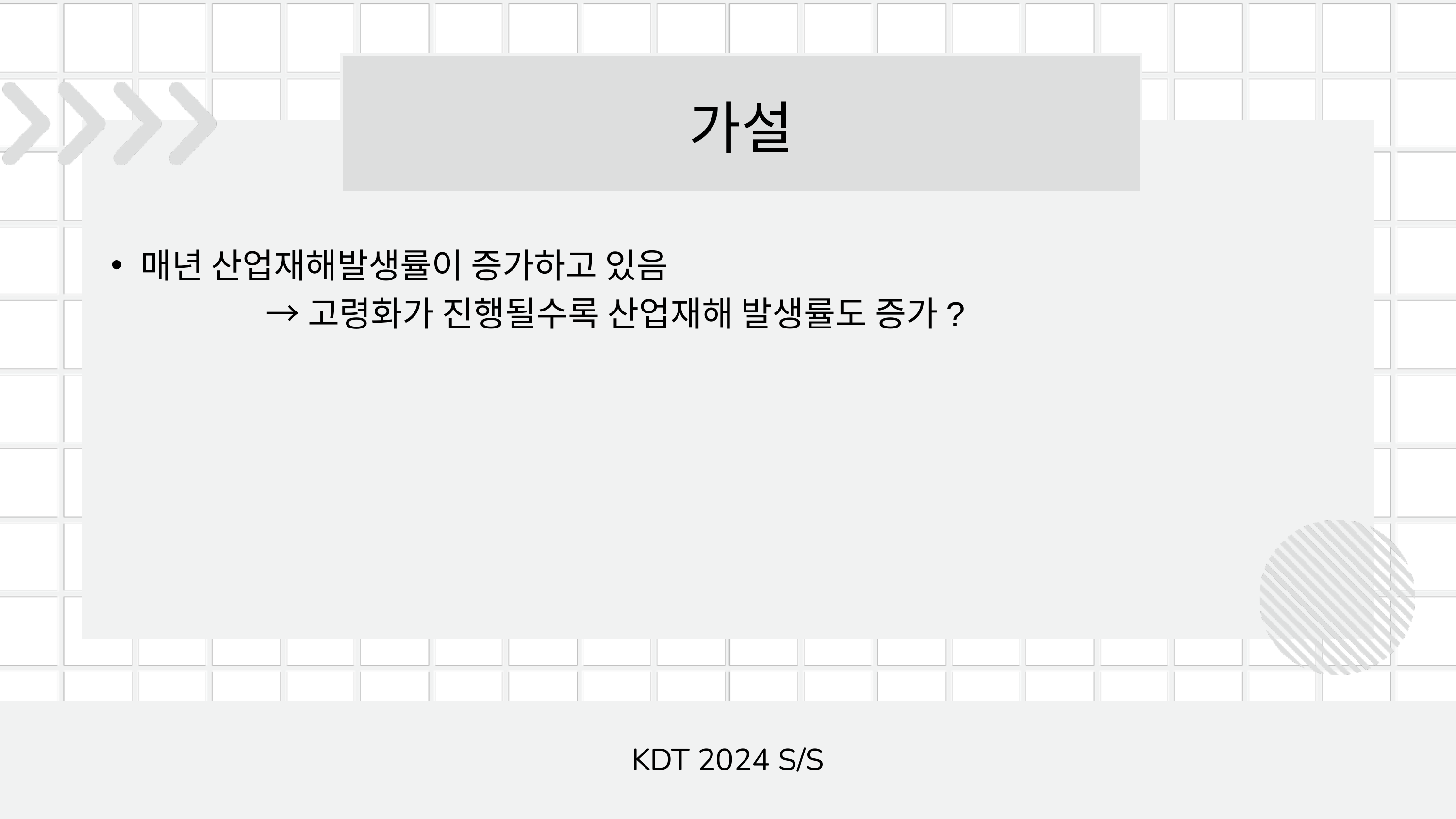

가설

매년 산업재해발생률이 증가하고 있음
                        →고령화가 진행될수록 산업재해 발생률도 증가?

KDT 2024 S/S